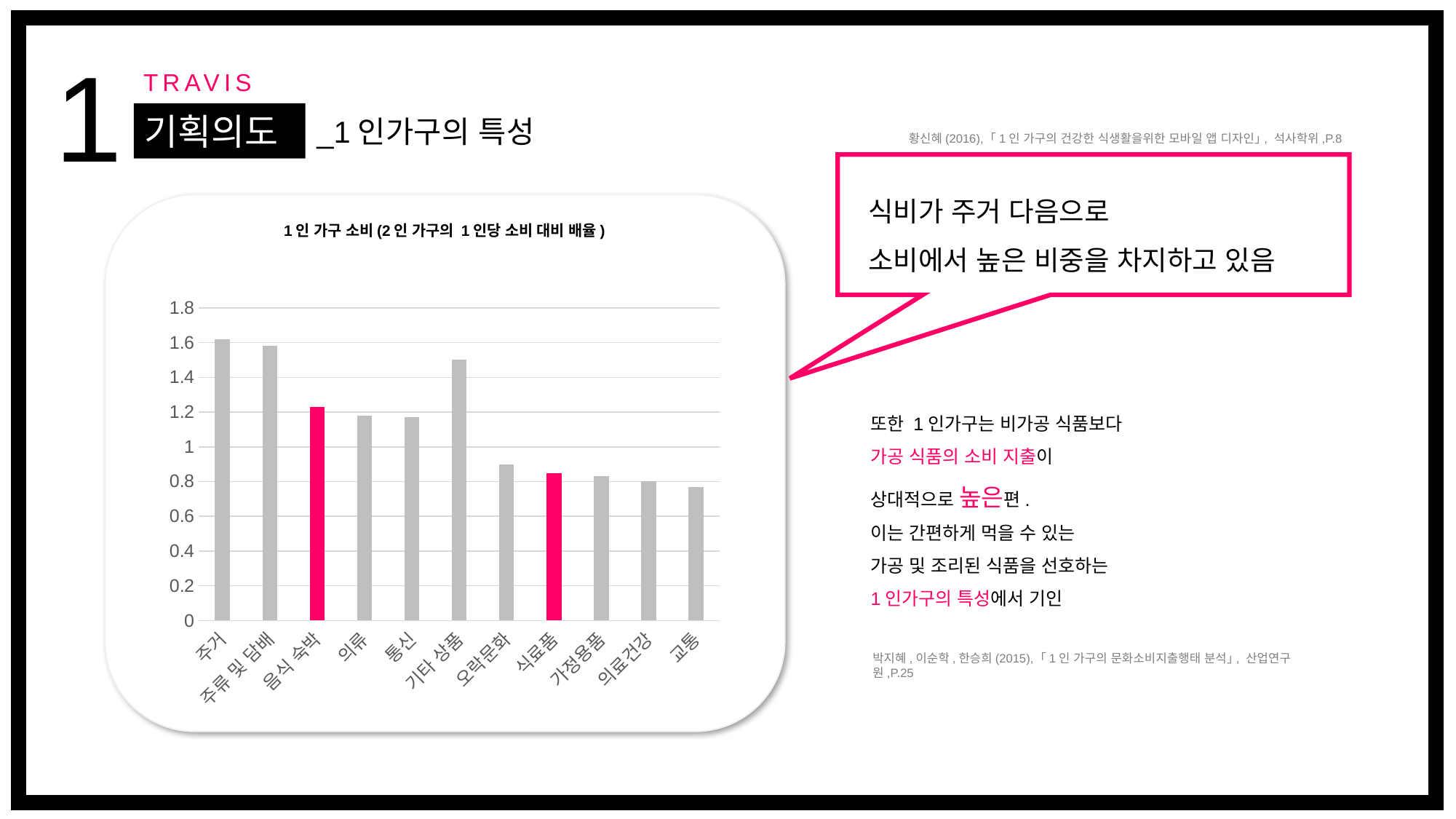

1
TRAVIS
기획의도

_1인가구의 특성
황신혜(2016), ｢1인 가구의 건강한 식생활을위한 모바일 앱 디자인｣, 석사학위,P.8

식비가 주거 다음으로
소비에서 높은 비중을 차지하고 있음

1인 가구 소비(2인 가구의 1인당 소비 대비 배율)

### Chart

| Category | 계열 1 |
|---|---|
| 주거 | 1.62 |
| 주류 및 담배 | 1.58 |
| 음식 숙박 | 1.23 |
| 의류 | 1.18 |
| 통신 | 1.17 |
| 기타 상품 | 1.5 |
| 오락문화 | 0.9 |
| 식료품 | 0.85 |
| 가정용품 | 0.83 |
| 의료건강 | 0.8 |
| 교통 | 0.77 |
또한 1인가구는 비가공 식품보다
가공 식품의 소비 지출이
상대적으로 높은편.
이는 간편하게 먹을 수 있는
가공 및 조리된 식품을 선호하는
1인가구의 특성에서 기인
박지혜,이순학,한승희(2015), ｢1인 가구의 문화소비지출행태 분석｣, 산업연구원,P.25